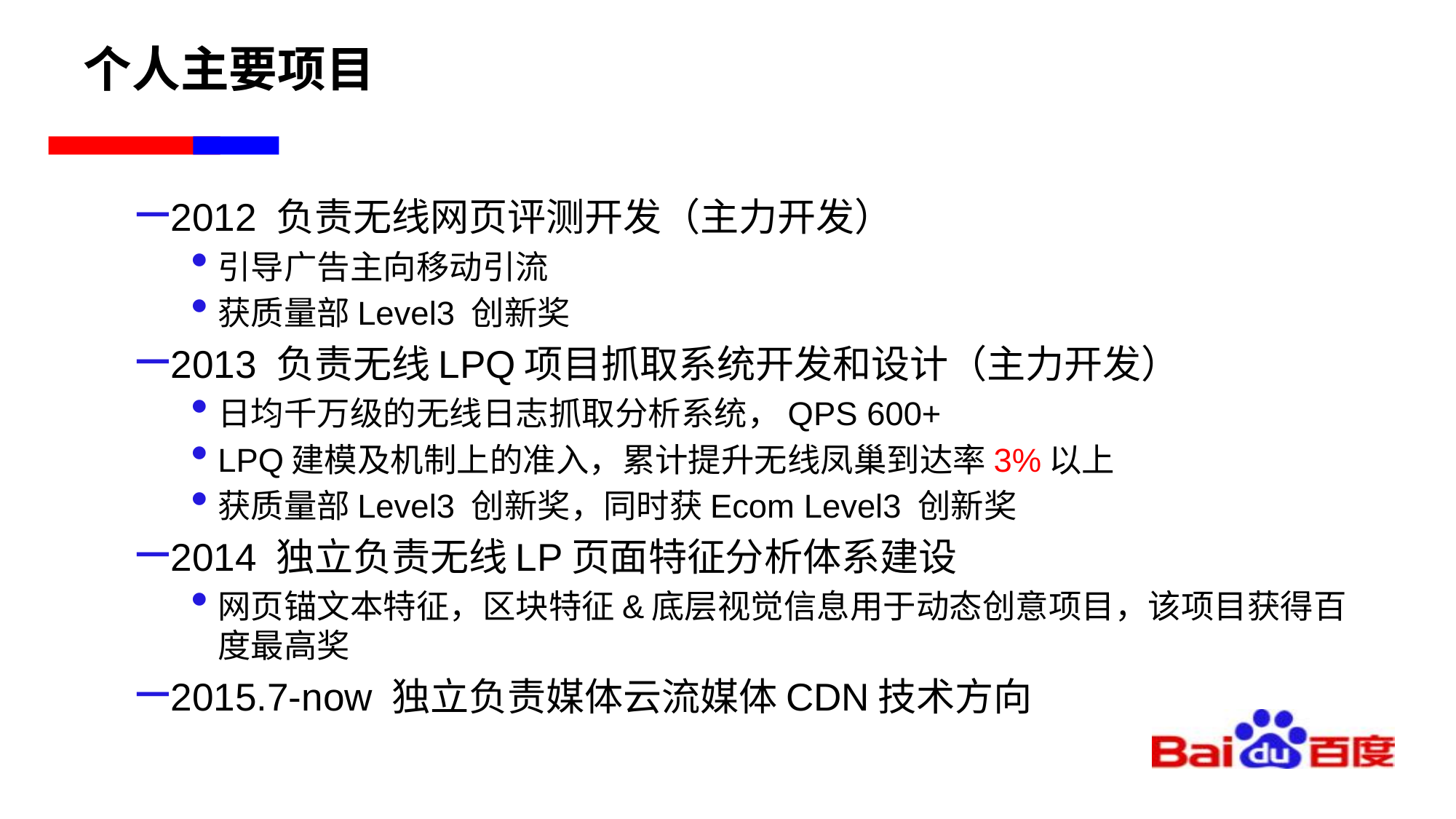

# 个人主要项目
2012 负责无线网页评测开发（主力开发）
引导广告主向移动引流
获质量部Level3 创新奖
2013 负责无线LPQ项目抓取系统开发和设计（主力开发）
日均千万级的无线日志抓取分析系统，QPS 600+
LPQ建模及机制上的准入，累计提升无线凤巢到达率3%以上
获质量部Level3 创新奖，同时获Ecom Level3 创新奖
2014 独立负责无线LP页面特征分析体系建设
网页锚文本特征，区块特征&底层视觉信息用于动态创意项目，该项目获得百度最高奖
2015.7-now 独立负责媒体云流媒体CDN技术方向